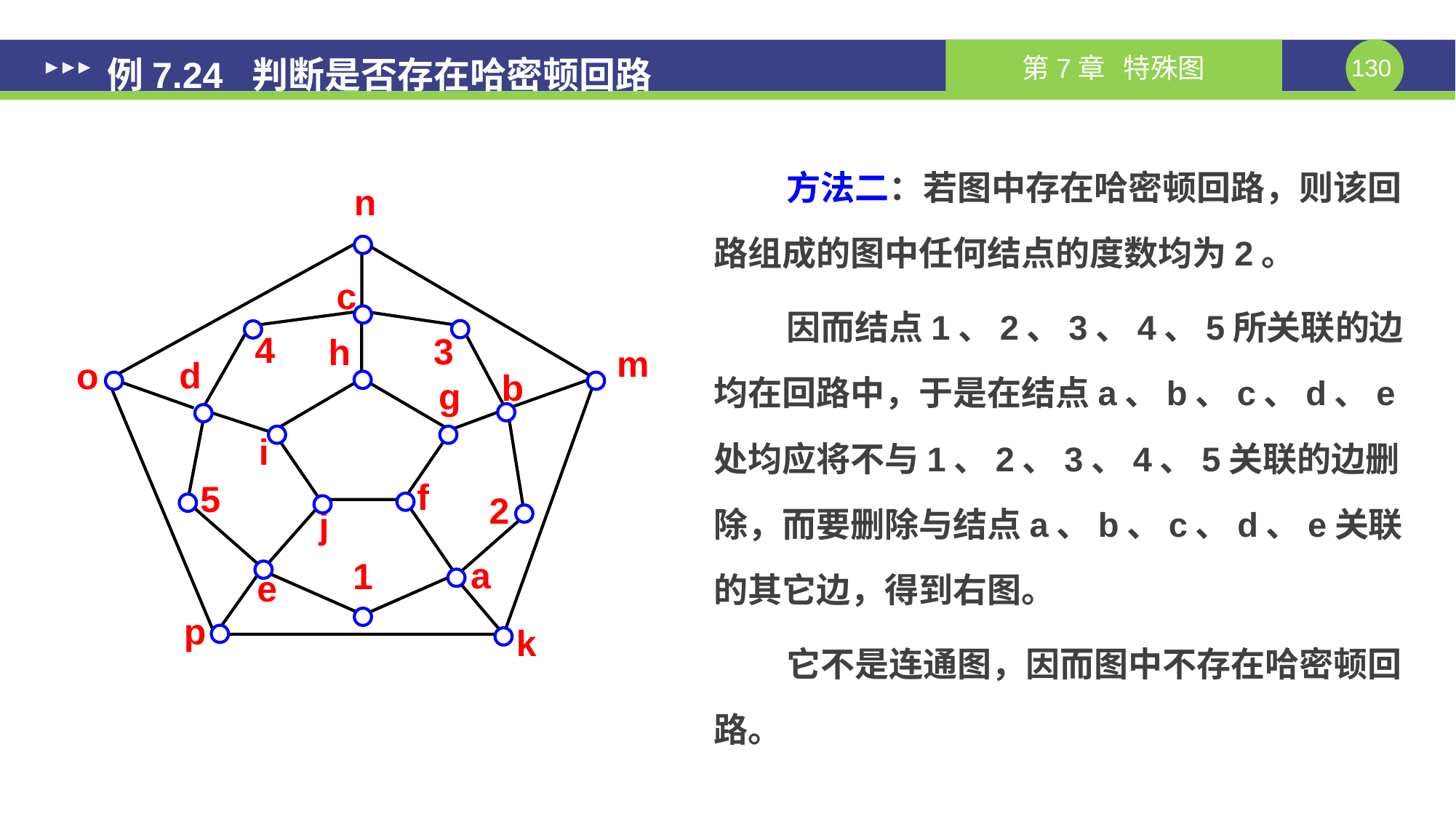

# 例7.24  判断是否存在哈密顿回路
方法二：若图中存在哈密顿回路，则该回路组成的图中任何结点的度数均为2。
因而结点1、2、3、4、5所关联的边均在回路中，于是在结点a、b、c、d、e处均应将不与1、2、3、4、5关联的边删除，而要删除与结点a、b、c、d、e关联的其它边，得到右图。
它不是连通图，因而图中不存在哈密顿回路。
n

c

4

3
h
m
d
o
b

g

i

f
5
2

j

a
1

e

p
k